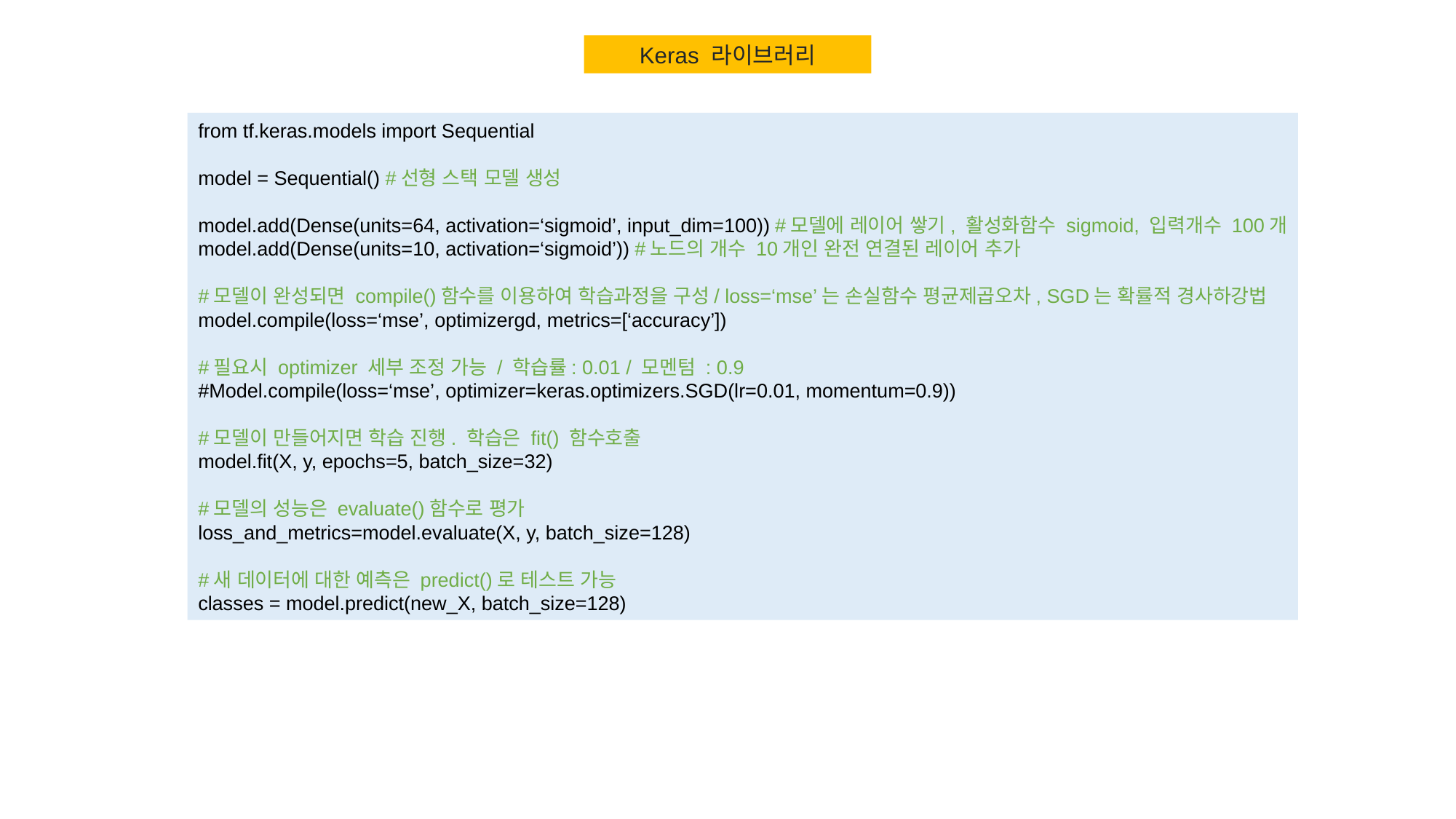

Keras 라이브러리
from tf.keras.models import Sequential
model = Sequential() #선형 스택 모델 생성

model.add(Dense(units=64, activation=‘sigmoid’, input_dim=100)) #모델에 레이어 쌓기, 활성화함수 sigmoid, 입력개수 100개
model.add(Dense(units=10, activation=‘sigmoid’)) #노드의 개수 10개인 완전 연결된 레이어 추가

#모델이 완성되면 compile()함수를 이용하여 학습과정을 구성/ loss=‘mse’는 손실함수 평균제곱오차, SGD는 확률적 경사하강법
model.compile(loss=‘mse’, optimizergd, metrics=[‘accuracy’])

#필요시 optimizer 세부 조정 가능 / 학습률: 0.01 / 모멘텀 : 0.9
#Model.compile(loss=‘mse’, optimizer=keras.optimizers.SGD(lr=0.01, momentum=0.9))

#모델이 만들어지면 학습 진행. 학습은 fit() 함수호출
model.fit(X, y, epochs=5, batch_size=32)

#모델의 성능은 evaluate()함수로 평가
loss_and_metrics=model.evaluate(X, y, batch_size=128)

#새 데이터에 대한 예측은 predict()로 테스트 가능
classes = model.predict(new_X, batch_size=128)